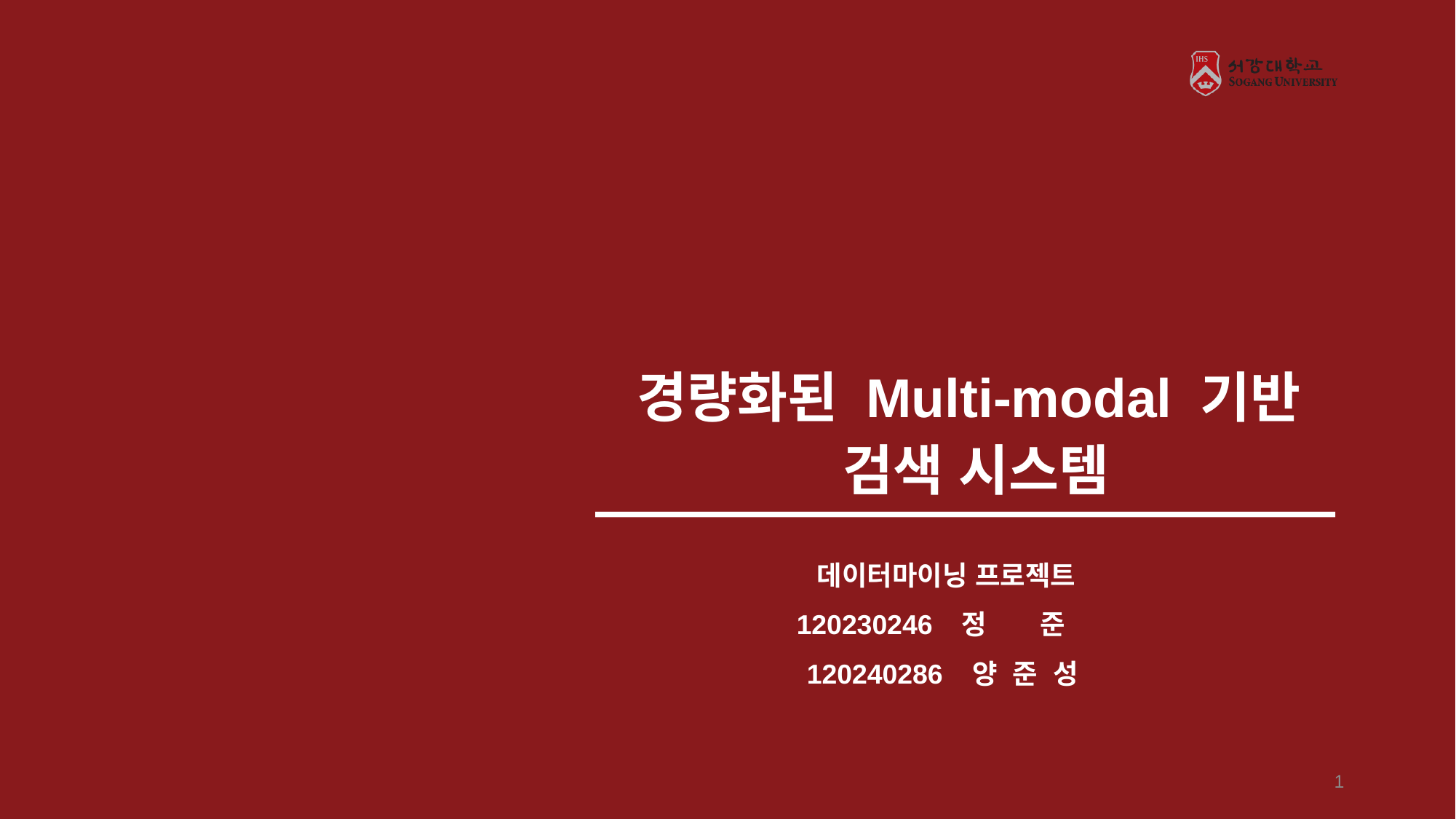

경량화된 Multi-modal 기반
검색 시스템

데이터마이닝 프로젝트
120230246   정       준
120240286   양  준  성
1